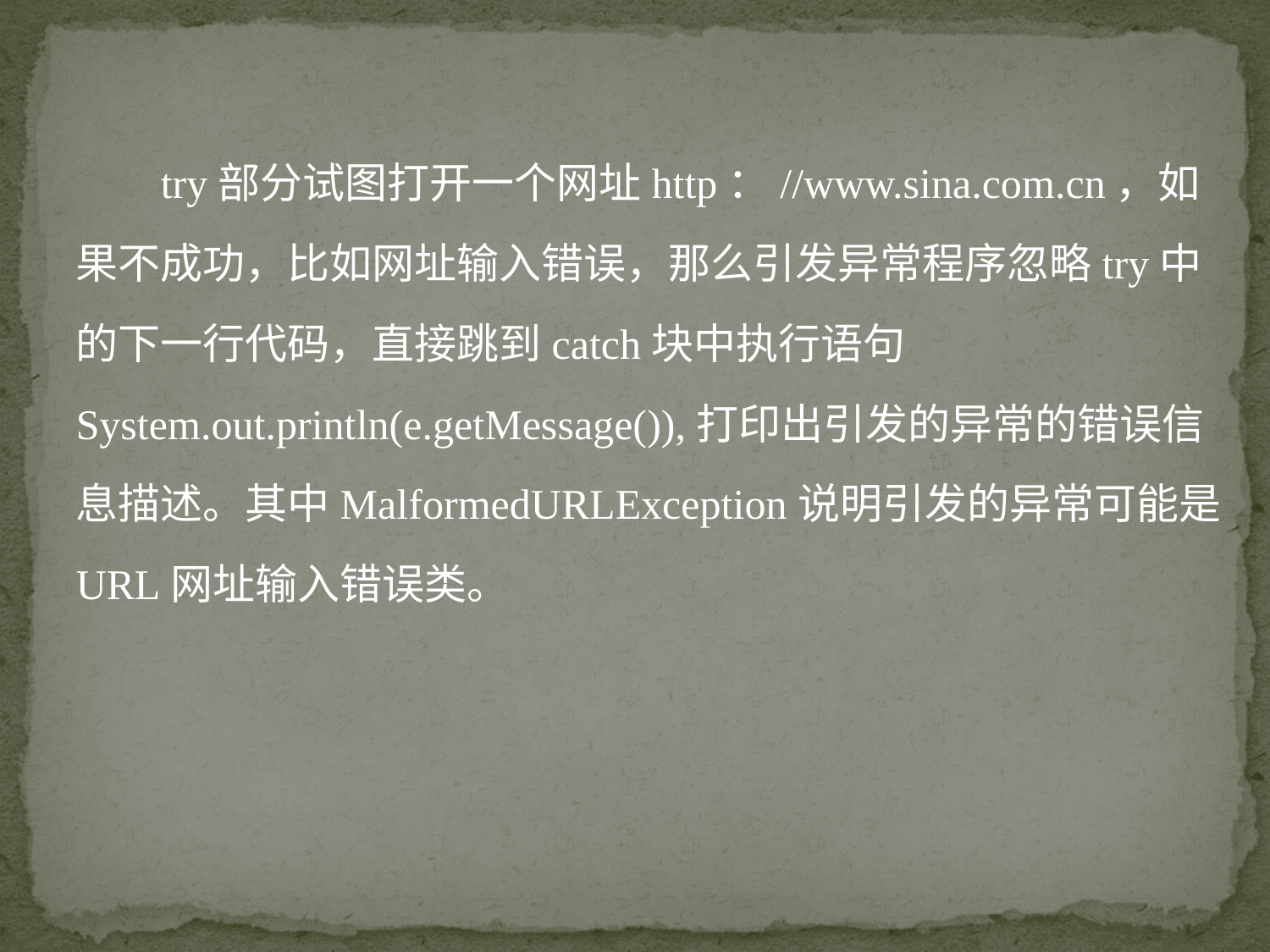

try部分试图打开一个网址http：//www.sina.com.cn，如果不成功，比如网址输入错误，那么引发异常程序忽略try中的下一行代码，直接跳到catch块中执行语句System.out.println(e.getMessage()),打印出引发的异常的错误信息描述。其中MalformedURLException说明引发的异常可能是URL网址输入错误类。